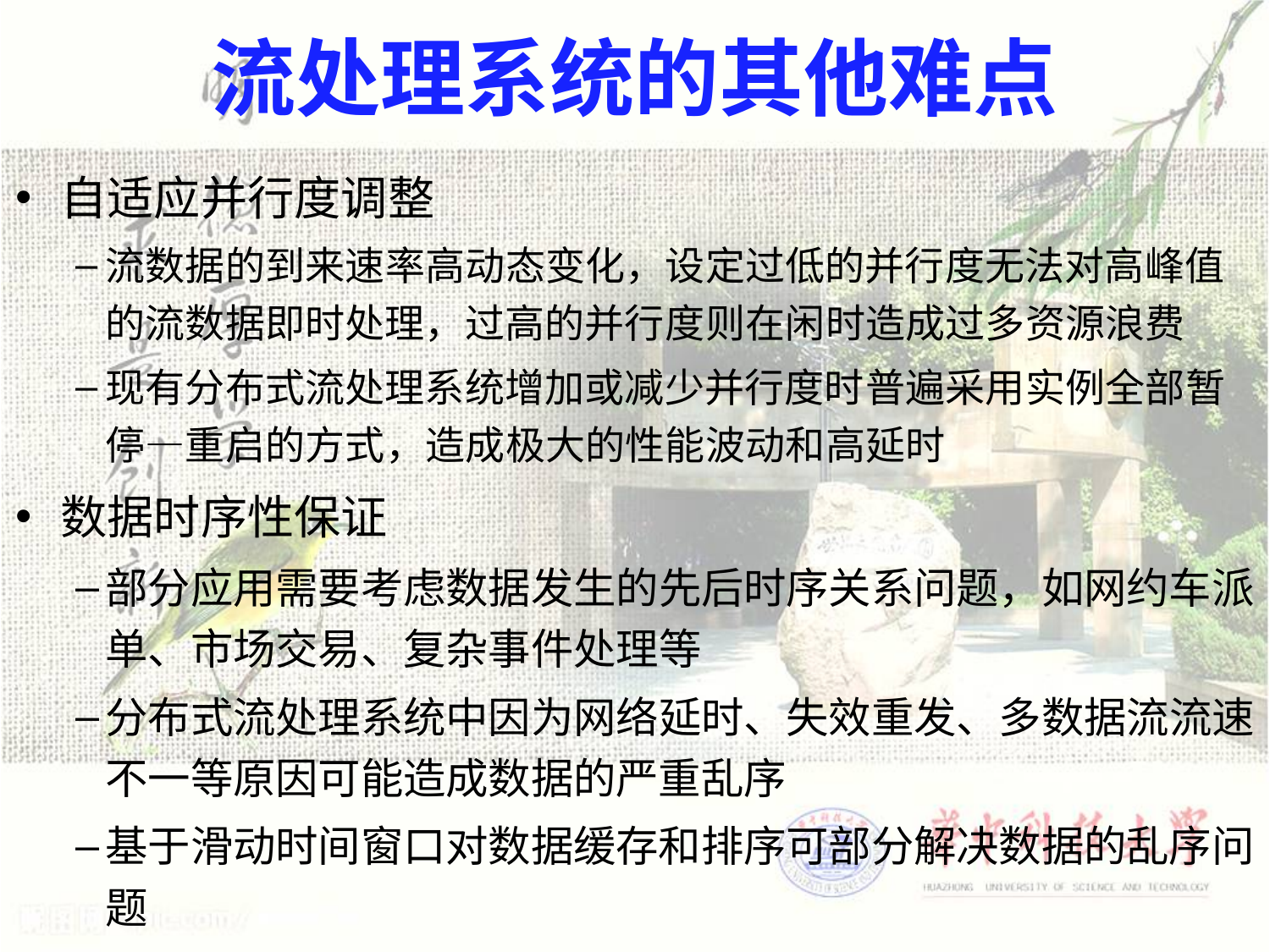

# 流处理系统的其他难点

自适应并行度调整
流数据的到来速率高动态变化，设定过低的并行度无法对高峰值的流数据即时处理，过高的并行度则在闲时造成过多资源浪费
现有分布式流处理系统增加或减少并行度时普遍采用实例全部暂停—重启的方式，造成极大的性能波动和高延时
数据时序性保证
部分应用需要考虑数据发生的先后时序关系问题，如网约车派单、市场交易、复杂事件处理等
分布式流处理系统中因为网络延时、失效重发、多数据流流速不一等原因可能造成数据的严重乱序
基于滑动时间窗口对数据缓存和排序可部分解决数据的乱序问题